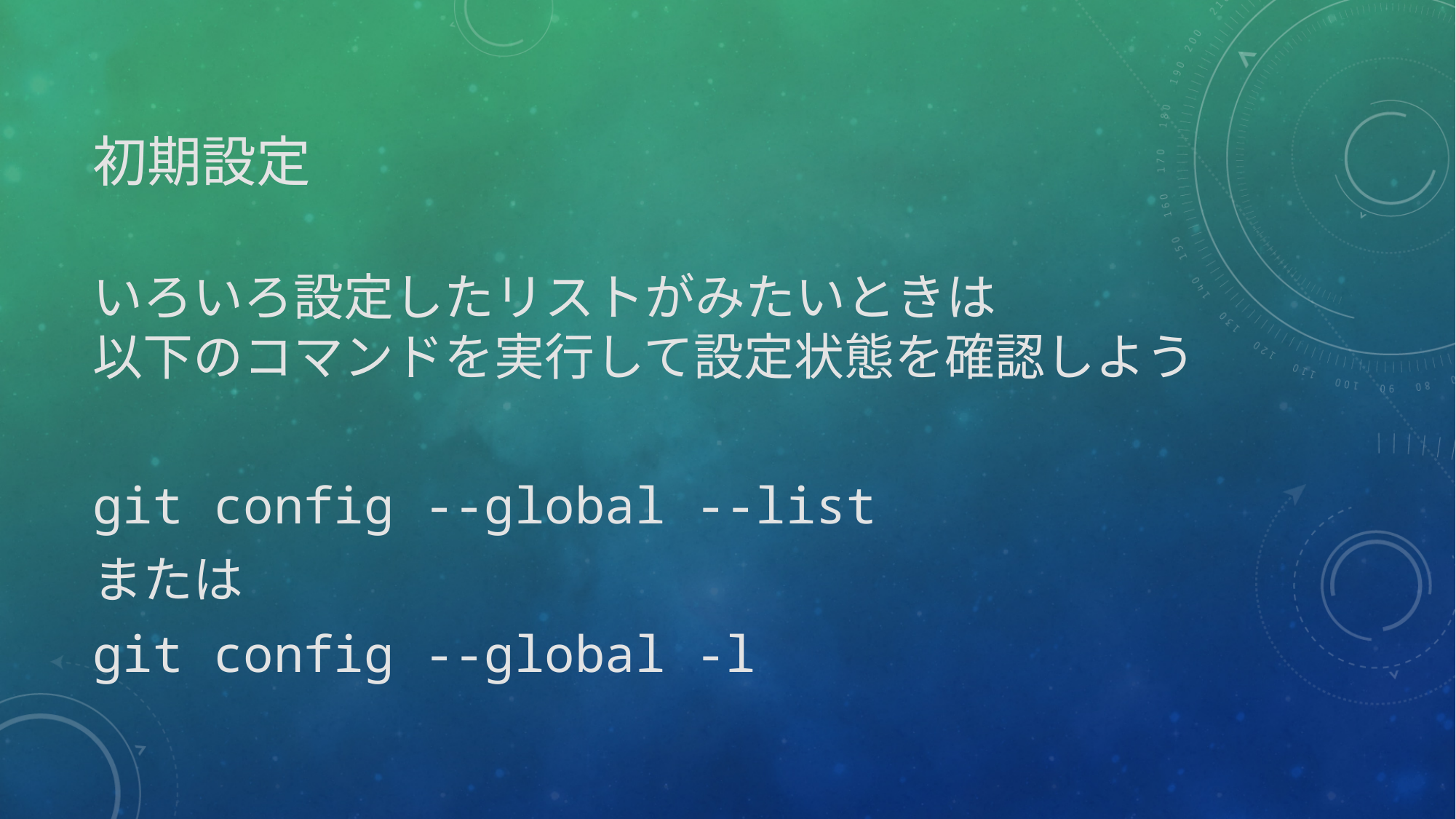

# 初期設定
いろいろ設定したリストがみたいときは
以下のコマンドを実行して設定状態を確認しよう

git config --global --list
または
git config --global -l